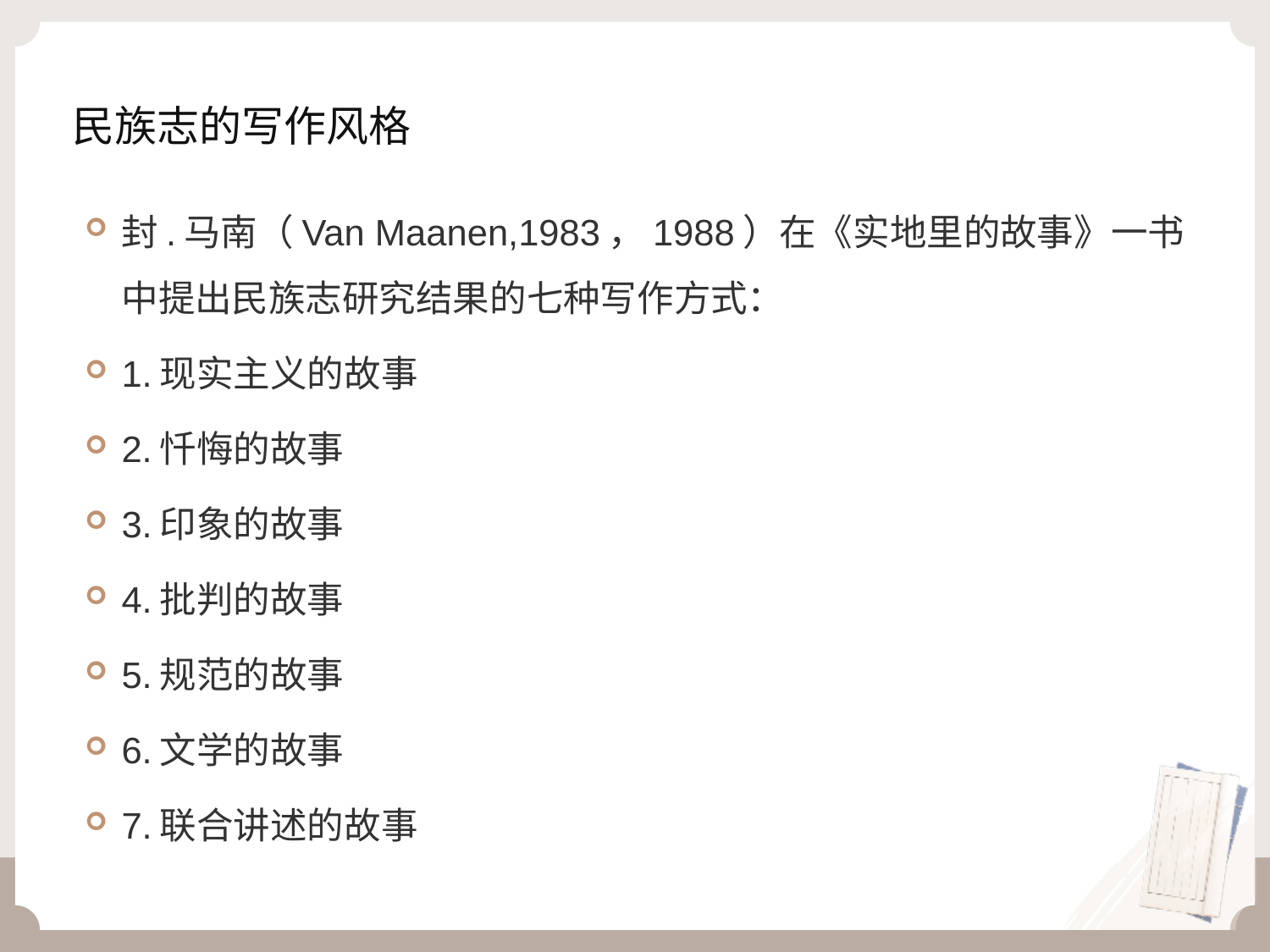

# 民族志的写作风格
封.马南（Van Maanen,1983，1988）在《实地里的故事》一书中提出民族志研究结果的七种写作方式：
1.现实主义的故事
2.忏悔的故事
3.印象的故事
4.批判的故事
5.规范的故事
6.文学的故事
7.联合讲述的故事